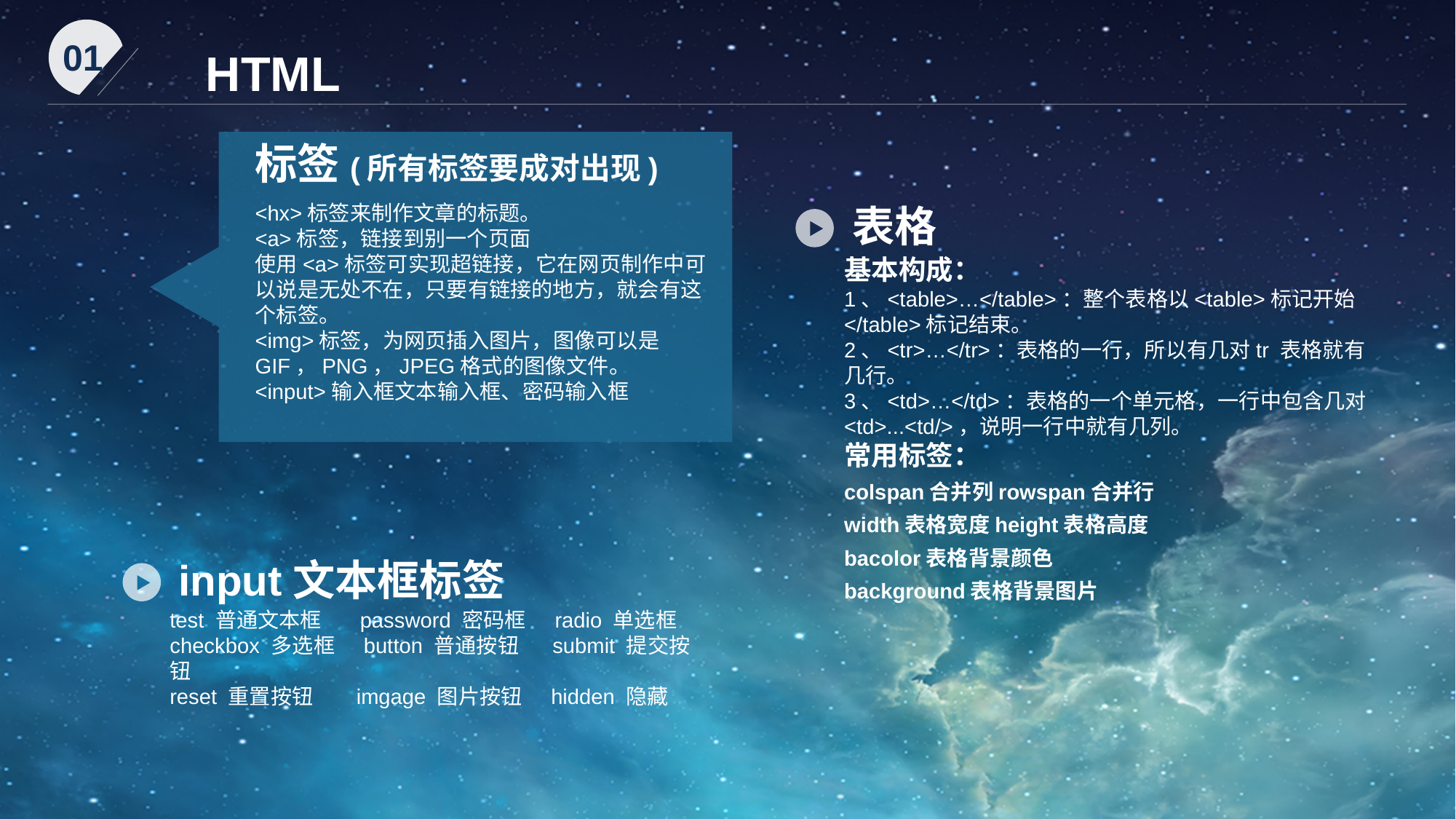

01
HTML

标签(所有标签要成对出现)
<hx>标签来制作文章的标题。
<a>标签，链接到别一个页面
使用<a>标签可实现超链接，它在网页制作中可以说是无处不在，只要有链接的地方，就会有这个标签。
<img>标签，为网页插入图片，图像可以是GIF，PNG，JPEG格式的图像文件。
<input>输入框文本输入框、密码输入框
表格

基本构成：
1、<table>…</table>：整个表格以<table>标记开始    </table>标记结束。
2、<tr>…</tr>：表格的一行，所以有几对tr 表格就有几行。
3、<td>…</td>：表格的一个单元格，一行中包含几对<td>...<td/>，说明一行中就有几列。
常用标签：
colspan合并列rowspan合并行
width表格宽度height表格高度
bacolor表格背景颜色
background表格背景图片

input文本框标签

test 普通文本框       password 密码框     radio 单选框
checkbox 多选框     button 普通按钮      submit 提交按钮
reset 重置按钮        imgage 图片按钮     hidden 隐藏